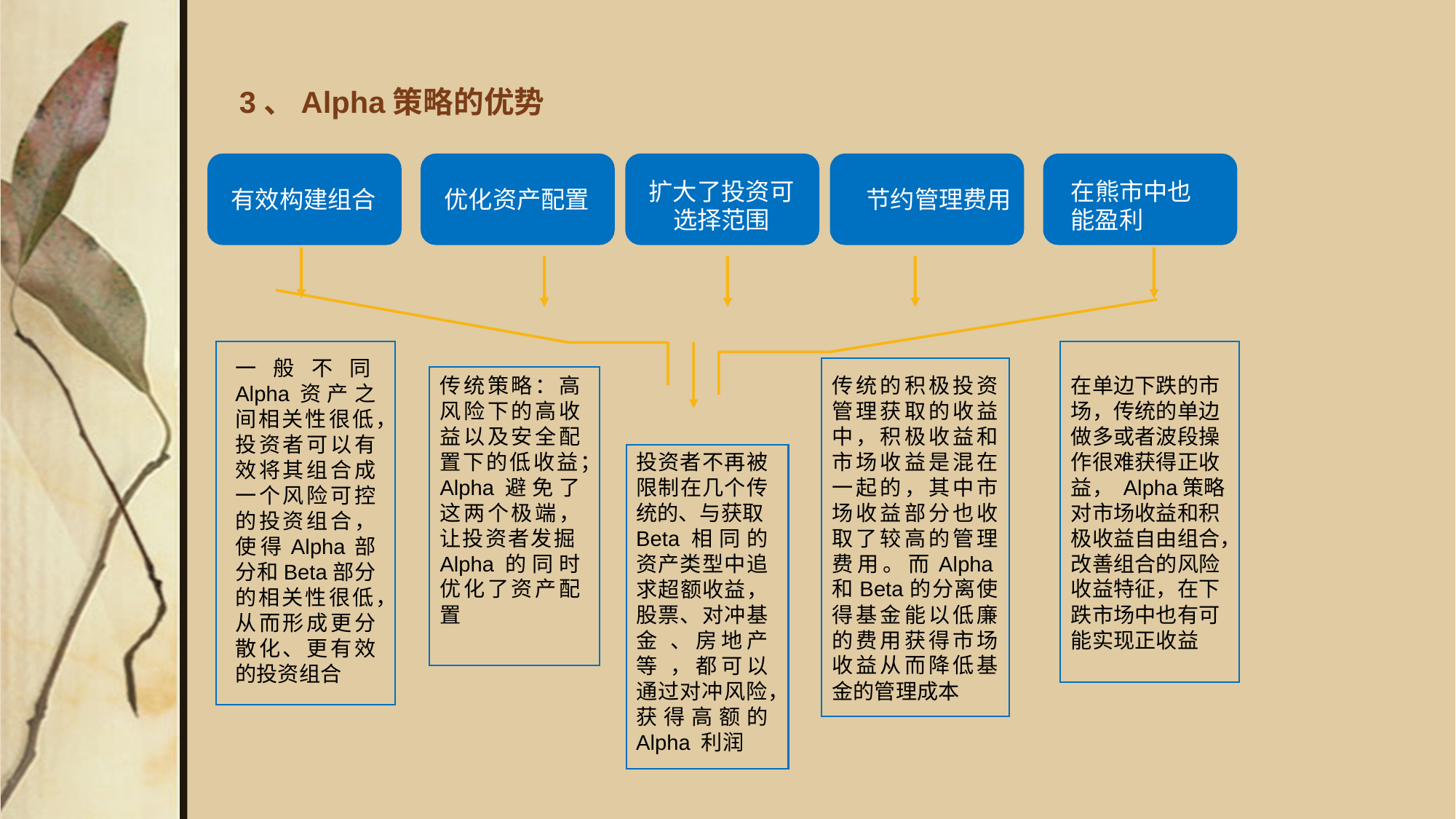

# 3、Alpha策略的优势

扩大了投资可选择范围
在熊市中也能盈利
有效构建组合
优化资产配置
节约管理费用

一般不同Alpha资产之间相关性很低，投资者可以有效将其组合成一个风险可控的投资组合，使得Alpha部分和Beta部分的相关性很低，从而形成更分散化、更有效的投资组合

传统的积极投资管理获取的收益中，积极收益和市场收益是混在一起的，其中市场收益部分也收取了较高的管理费用。而Alpha和Beta的分离使得基金能以低廉的费用获得市场收益从而降低基金的管理成本
传统策略：高风险下的高收益以及安全配置下的低收益；Alpha避免了这两个极端，让投资者发掘Alpha的同时优化了资产配置
在单边下跌的市场，传统的单边做多或者波段操作很难获得正收益， Alpha策略对市场收益和积极收益自由组合，改善组合的风险收益特征，在下跌市场中也有可能实现正收益
投资者不再被限制在几个传统的、与获取Beta相同的资产类型中追求超额收益，股票、对冲基金 、房地产等 ，都可以通过对冲风险，获得高额的 Alpha 利润